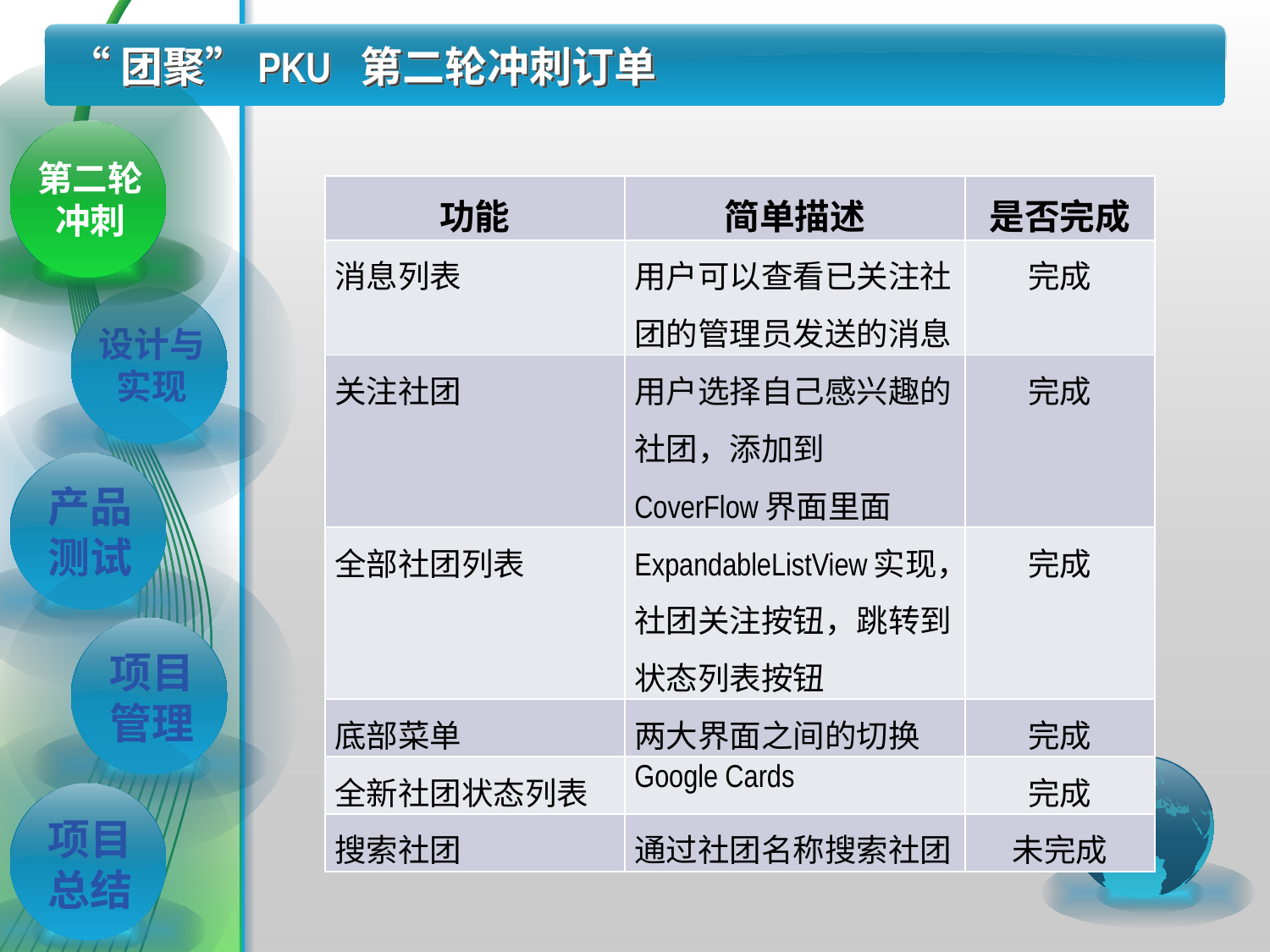

# “团聚”PKU  第二轮冲刺订单

第二轮冲刺
| 功能 | 简单描述 | 是否完成 |
| --- | --- | --- |
| 消息列表 | 用户可以查看已关注社团的管理员发送的消息 | 完成 |
| 关注社团 | 用户选择自己感兴趣的社团，添加到CoverFlow界面里面 | 完成 |
| 全部社团列表 | ExpandableListView实现，社团关注按钮，跳转到状态列表按钮 | 完成 |
| 底部菜单 | 两大界面之间的切换 | 完成 |
| 全新社团状态列表 | Google Cards | 完成 |
| 搜索社团 | 通过社团名称搜索社团 | 未完成 |

设计与实现

产品测试

项目管理

项目总结